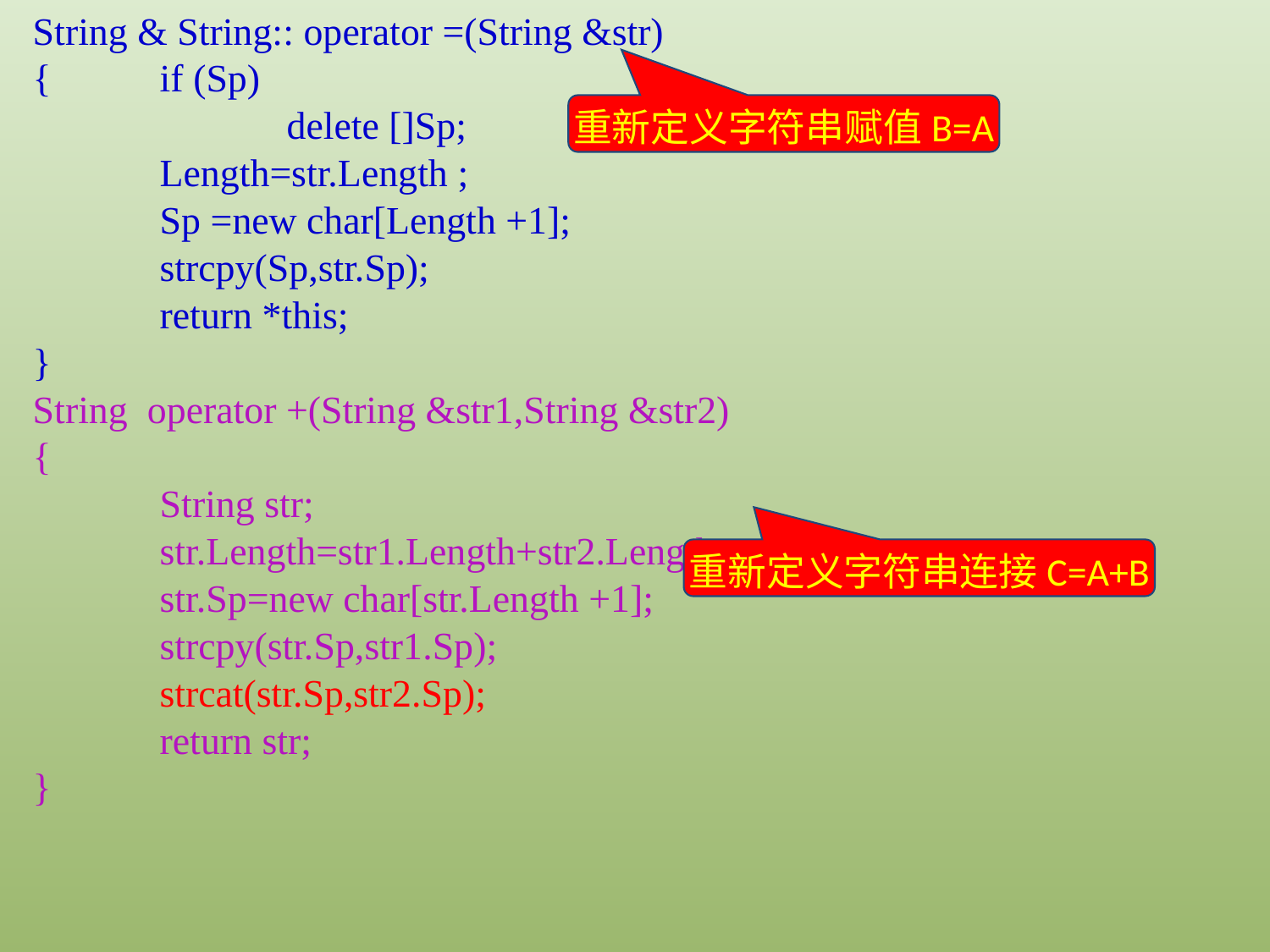

String & String:: operator =(String &str)
{	if (Sp)
		delete []Sp;
	Length=str.Length ;
	Sp =new char[Length +1];
	strcpy(Sp,str.Sp);
	return *this;
}
String  operator +(String &str1,String &str2)
{
	String str;
	str.Length=str1.Length+str2.Length;
	str.Sp=new char[str.Length +1];
	strcpy(str.Sp,str1.Sp);
	strcat(str.Sp,str2.Sp);
	return str;
}
重新定义字符串赋值B=A
重新定义字符串连接C=A+B
883